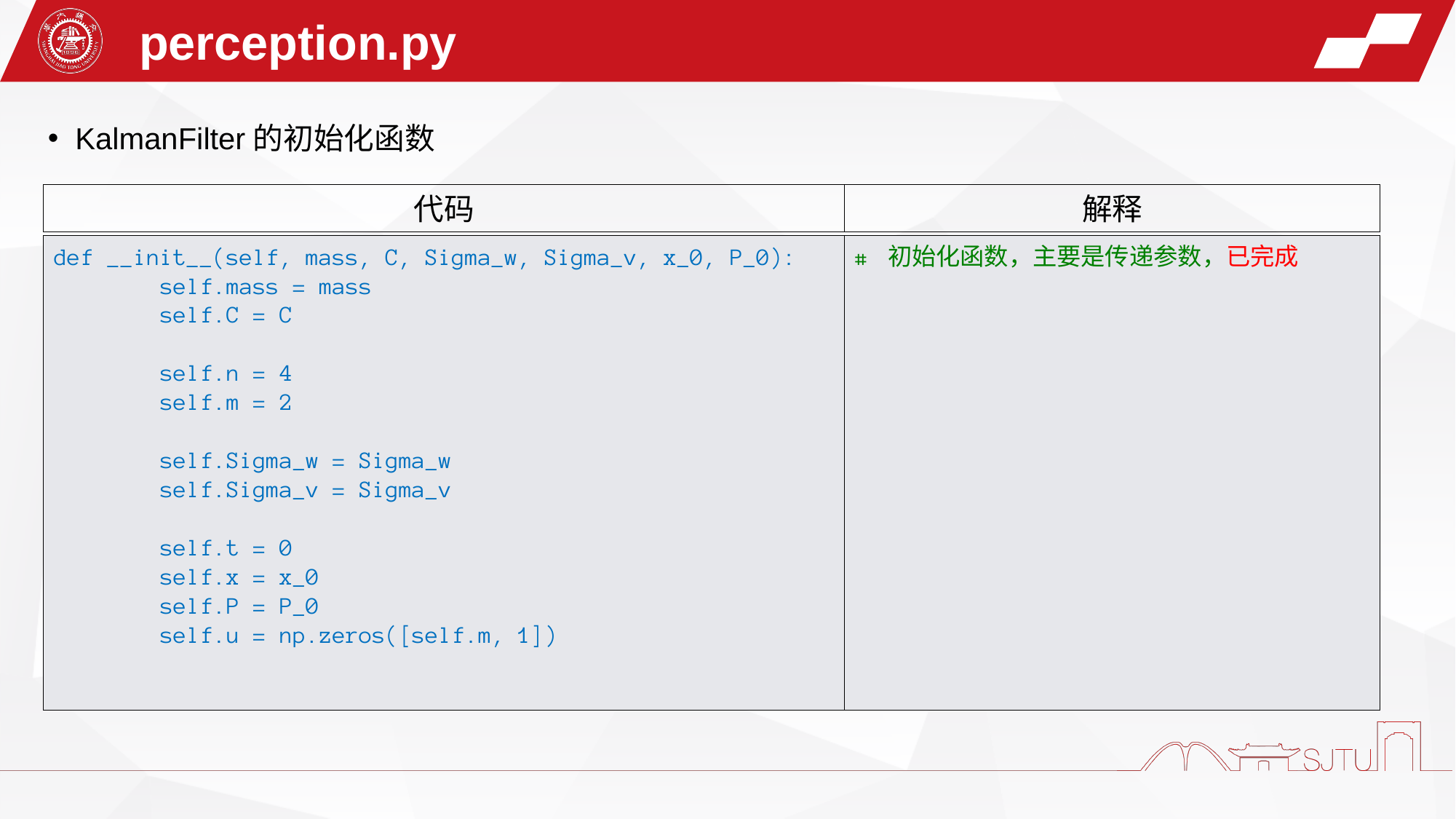

perception.py
KalmanFilter的初始化函数
代码
解释
def __init__(self, mass, C, Sigma_w, Sigma_v, x_0, P_0):
        self.mass = mass
        self.C = C

        self.n = 4
        self.m = 2
        self.Sigma_w = Sigma_w
        self.Sigma_v = Sigma_v

        self.t = 0
        self.x = x_0
        self.P = P_0
        self.u = np.zeros([self.m, 1])

# 初始化函数，主要是传递参数，已完成